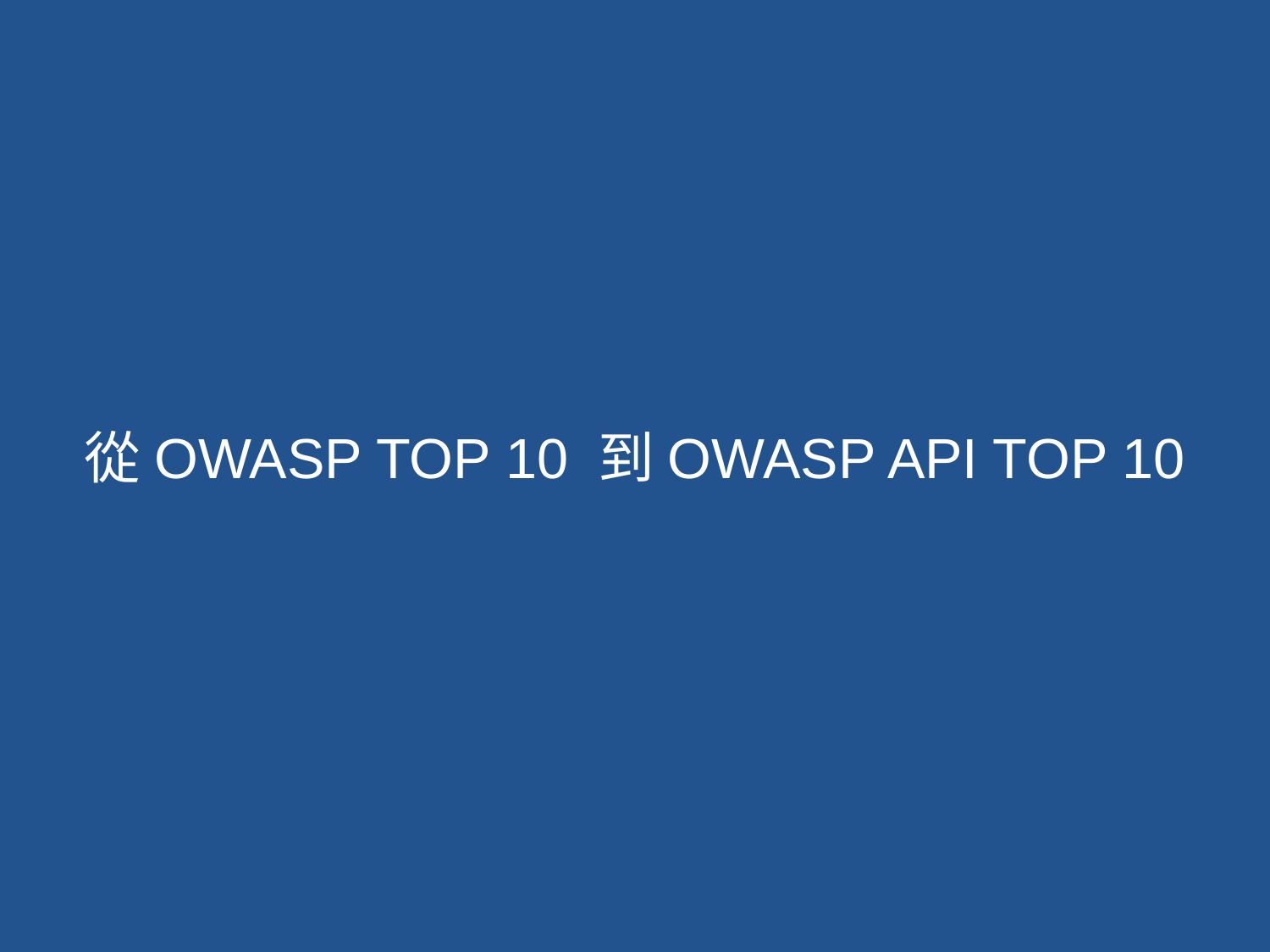

從OWASP TOP 10 到OWASP API TOP 10